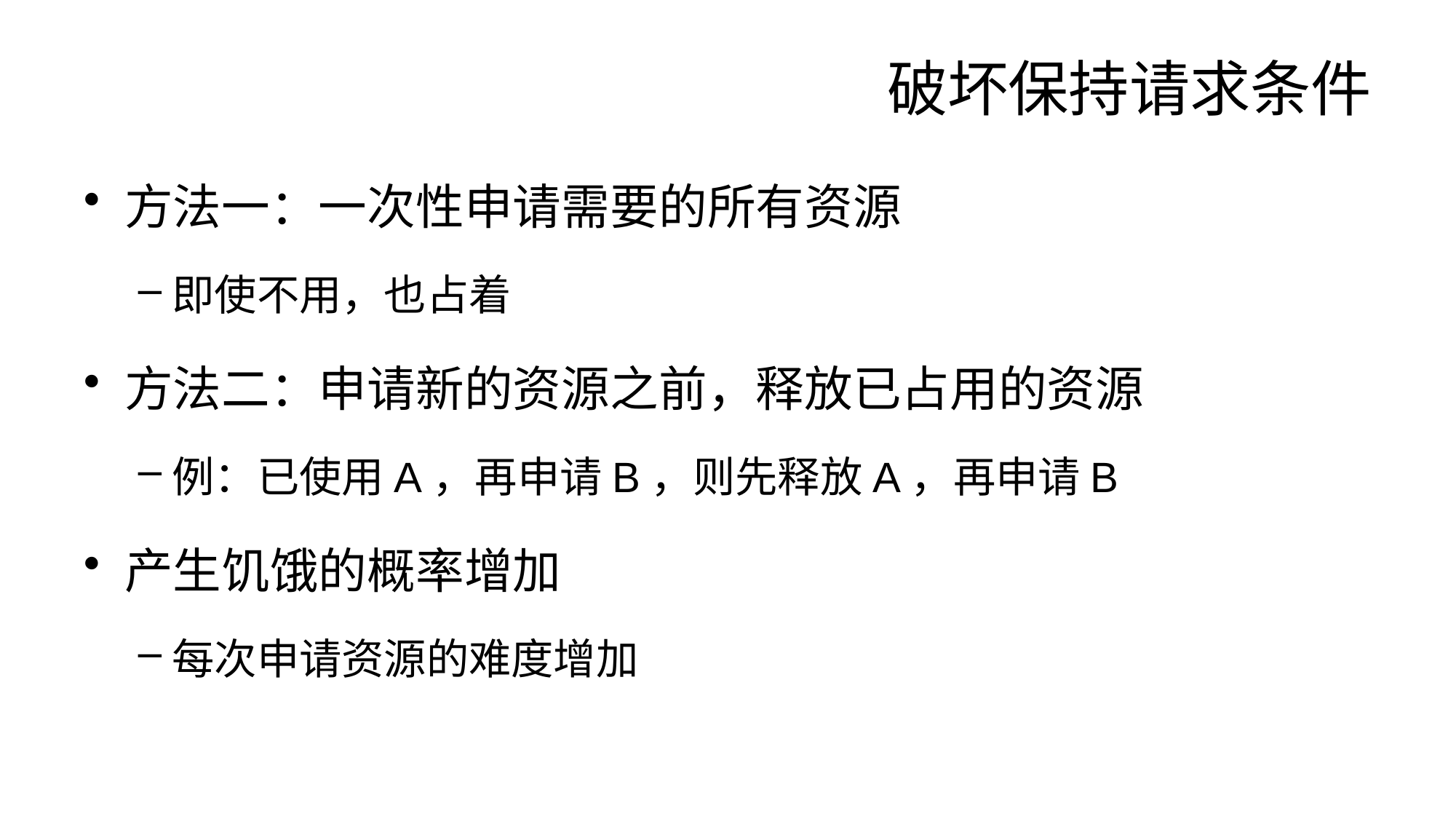

# 破坏保持请求条件
方法一：一次性申请需要的所有资源
即使不用，也占着
方法二：申请新的资源之前，释放已占用的资源
例：已使用A，再申请B，则先释放A，再申请B
产生饥饿的概率增加
每次申请资源的难度增加